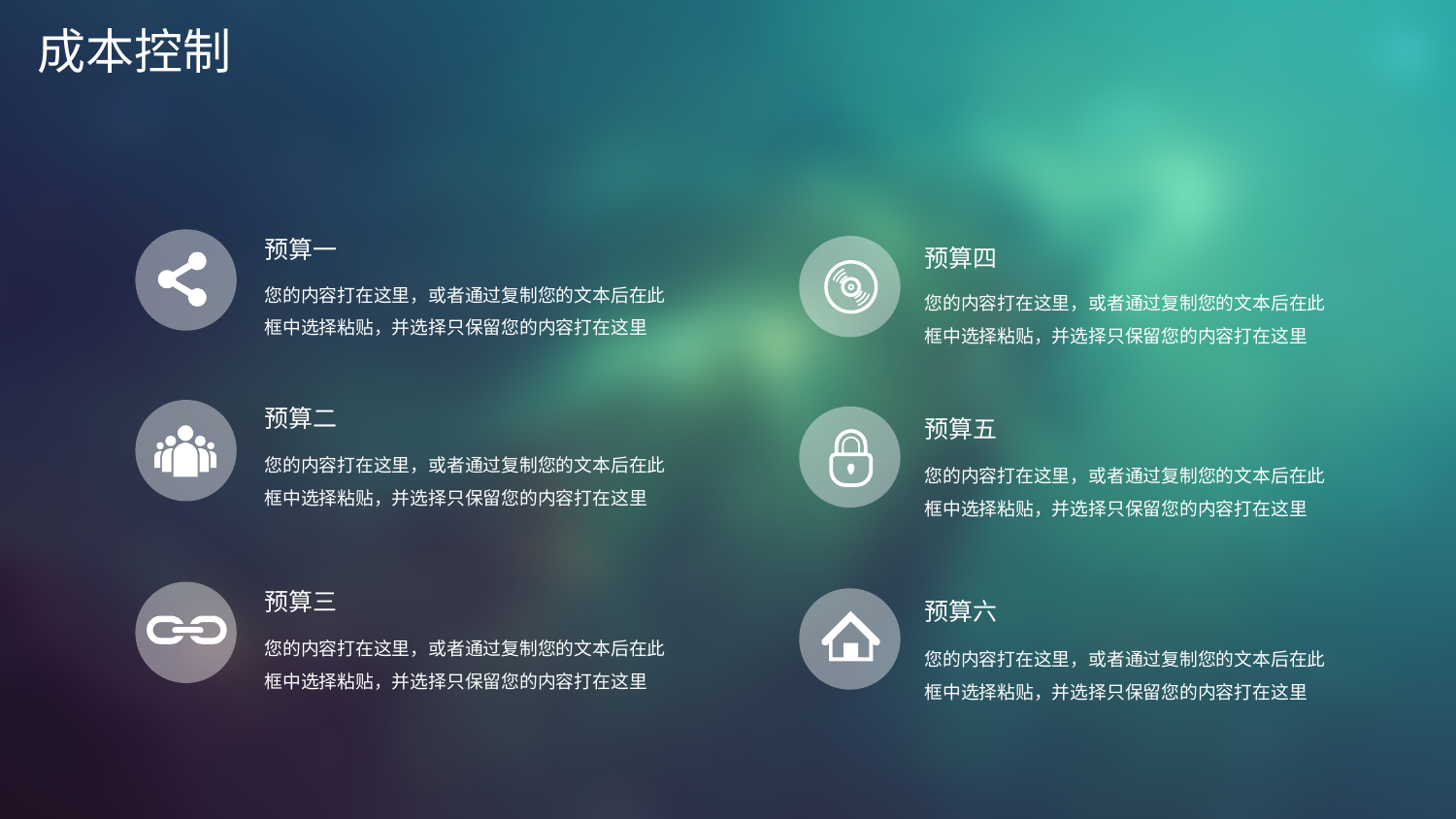

成本控制
预算一

预算四
您的内容打在这里，或者通过复制您的文本后在此框中选择粘贴，并选择只保留您的内容打在这里
您的内容打在这里，或者通过复制您的文本后在此框中选择粘贴，并选择只保留您的内容打在这里
预算二

预算五

您的内容打在这里，或者通过复制您的文本后在此框中选择粘贴，并选择只保留您的内容打在这里
您的内容打在这里，或者通过复制您的文本后在此框中选择粘贴，并选择只保留您的内容打在这里
预算三

预算六
您的内容打在这里，或者通过复制您的文本后在此框中选择粘贴，并选择只保留您的内容打在这里
您的内容打在这里，或者通过复制您的文本后在此框中选择粘贴，并选择只保留您的内容打在这里